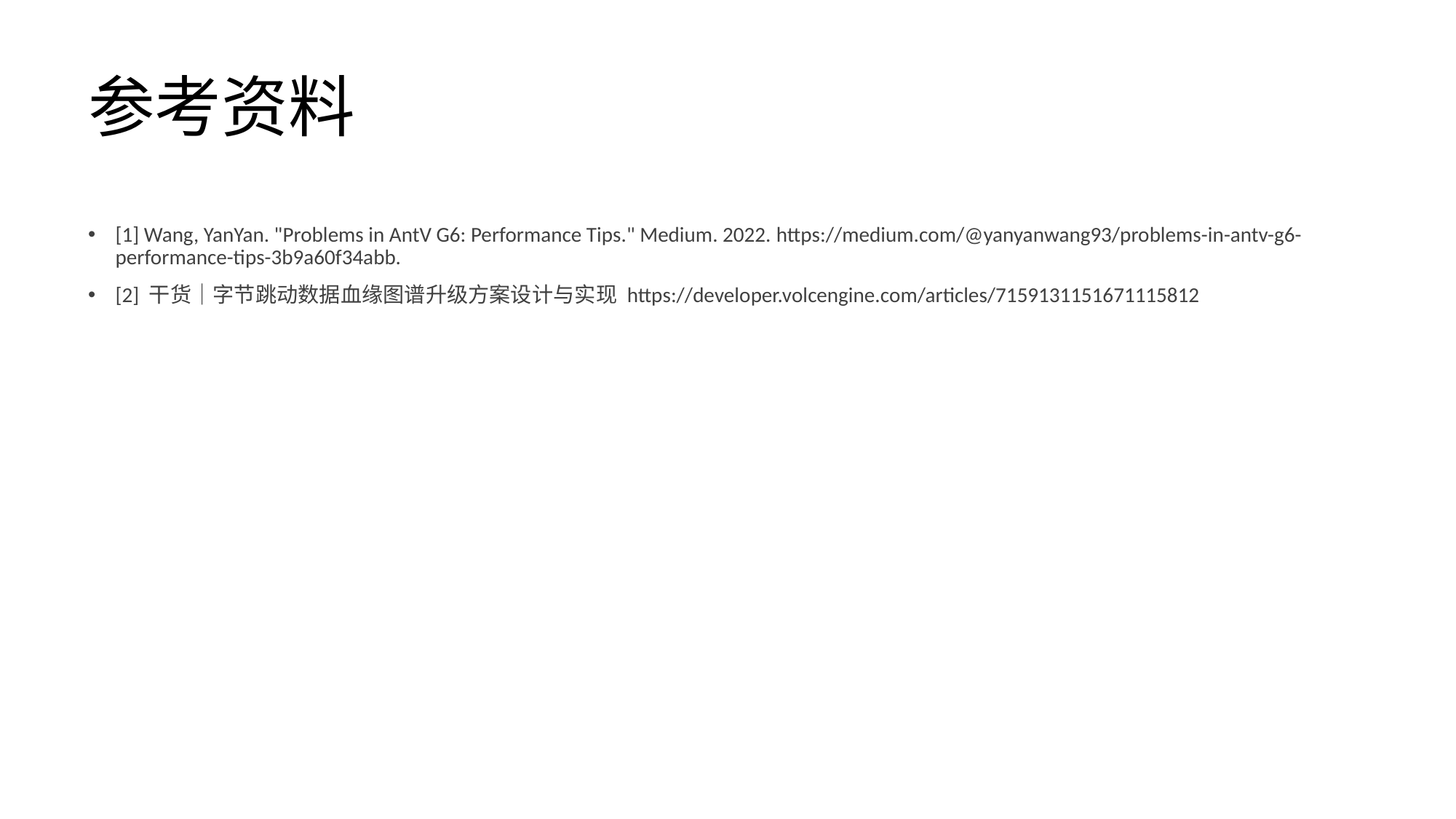

# 参考资料
[1] Wang, YanYan. "Problems in AntV G6: Performance Tips." Medium. 2022. https://medium.com/@yanyanwang93/problems-in-antv-g6-performance-tips-3b9a60f34abb.
[2] 干货｜字节跳动数据血缘图谱升级方案设计与实现 https://developer.volcengine.com/articles/7159131151671115812